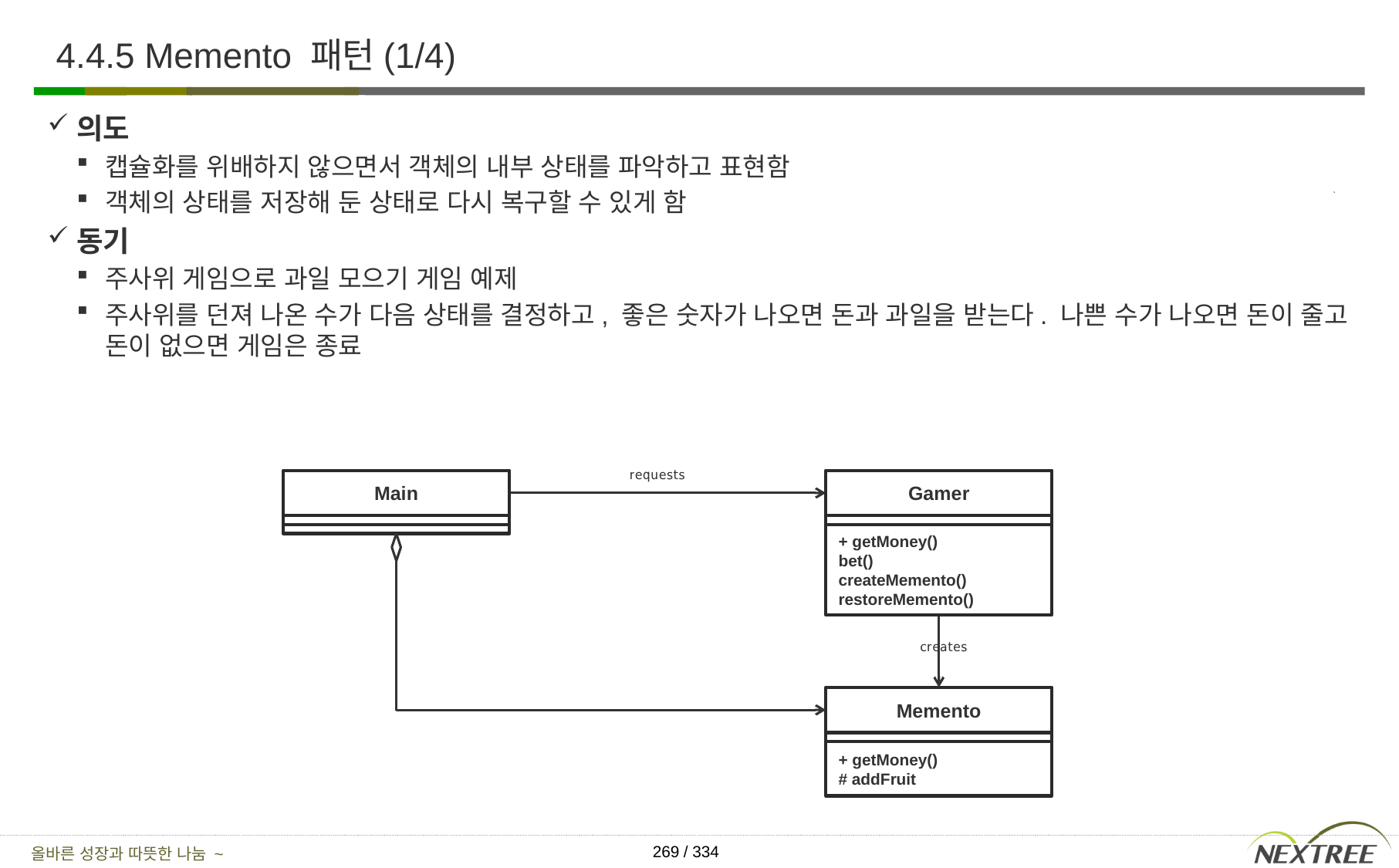

# 4.4.5 Memento 패턴(1/4)
의도
캡슐화를 위배하지 않으면서 객체의 내부 상태를 파악하고 표현함
객체의 상태를 저장해 둔 상태로 다시 복구할 수 있게 함
동기
주사위 게임으로 과일 모으기 게임 예제
주사위를 던져 나온 수가 다음 상태를 결정하고, 좋은 숫자가 나오면 돈과 과일을 받는다. 나쁜 수가 나오면 돈이 줄고 돈이 없으면 게임은 종료
requests
Gamer
Main

+ getMoney()
bet()
createMemento()
restoreMemento()

creates
Memento

+ getMoney()
# addFruit